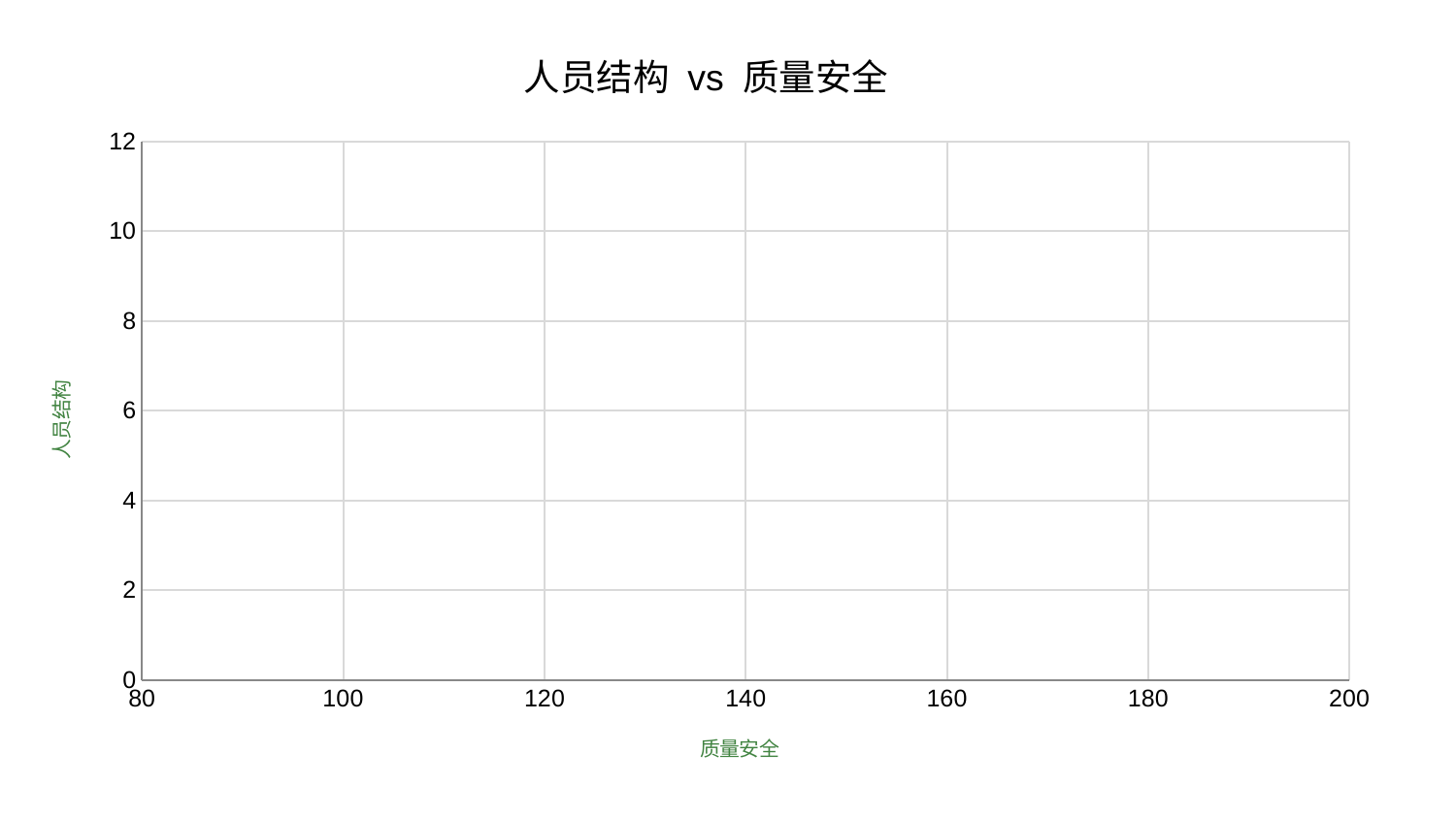

### Chart: 人员结构 vs 质量安全

| Category | 人员结构 |
|---|---|
216